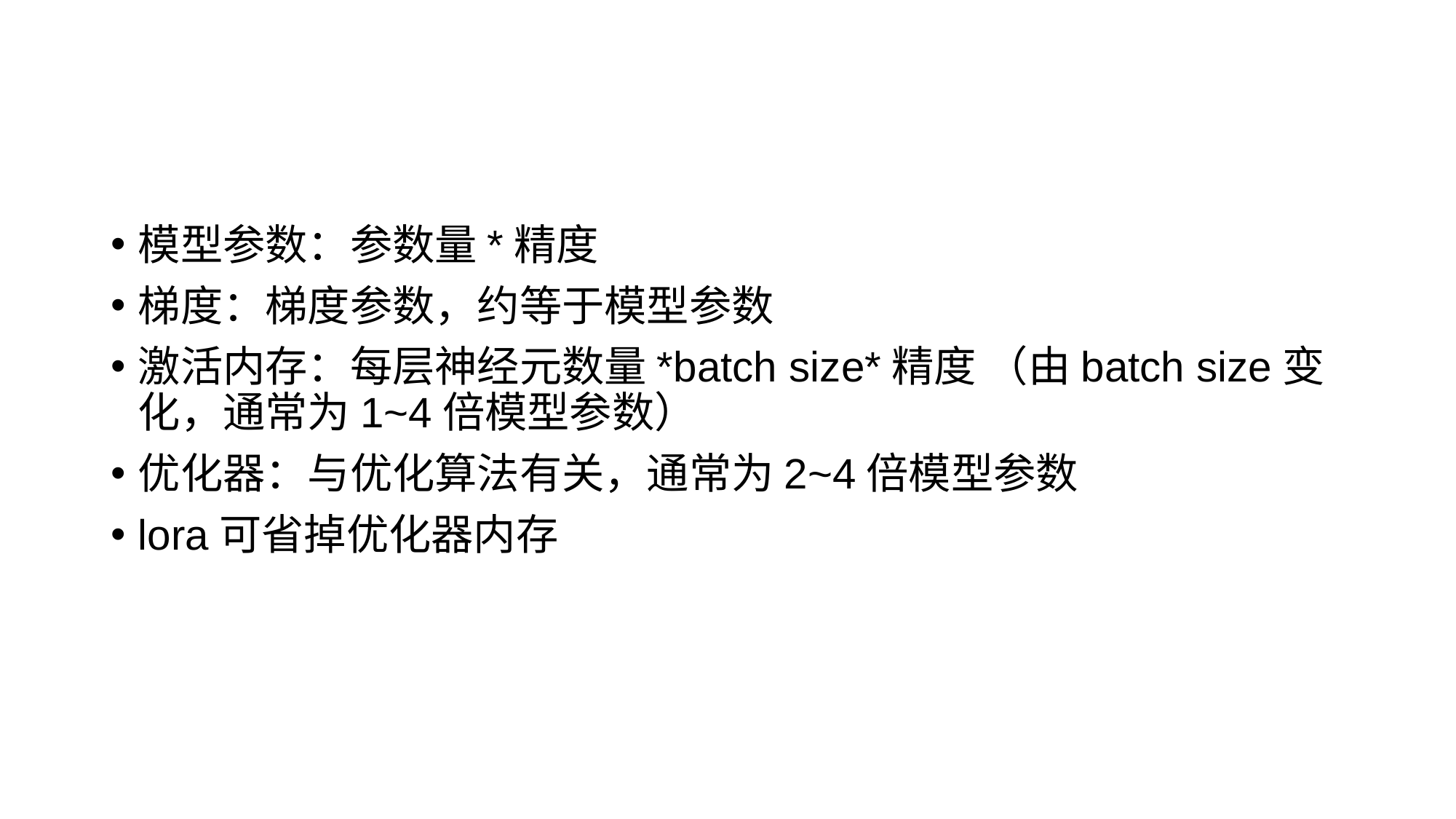

#
模型参数：参数量*精度
梯度：梯度参数，约等于模型参数
激活内存：每层神经元数量*batch size*精度 （由batch size变化，通常为1~4倍模型参数）
优化器：与优化算法有关，通常为2~4倍模型参数
lora可省掉优化器内存